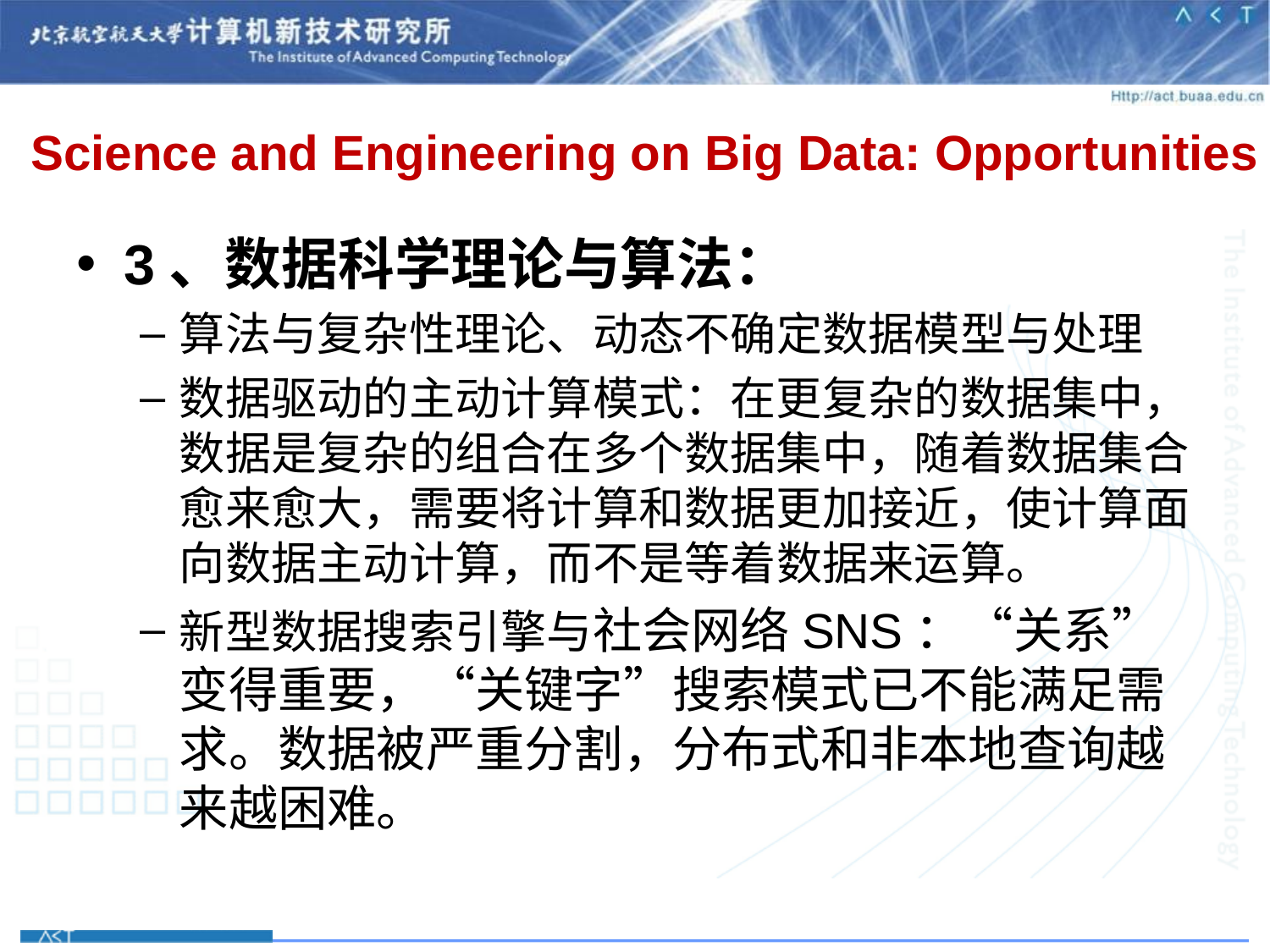

Science and Engineering on Big Data: Opportunities
3、数据科学理论与算法：
算法与复杂性理论、动态不确定数据模型与处理
数据驱动的主动计算模式：在更复杂的数据集中，数据是复杂的组合在多个数据集中，随着数据集合愈来愈大，需要将计算和数据更加接近，使计算面向数据主动计算，而不是等着数据来运算。
新型数据搜索引擎与社会网络SNS：“关系”变得重要，“关键字”搜索模式已不能满足需求。数据被严重分割，分布式和非本地查询越来越困难。